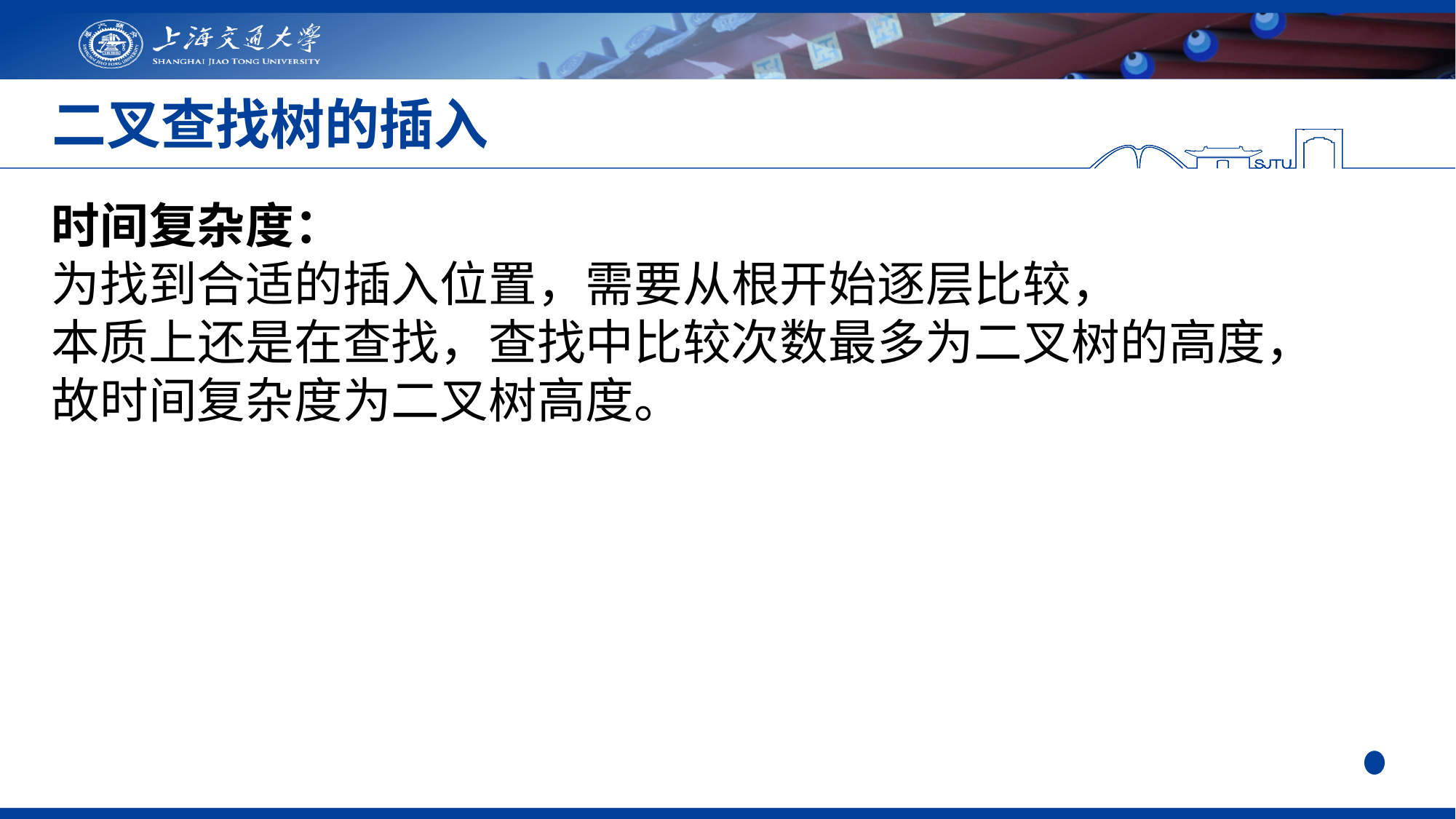

# 二叉查找树的插入
时间复杂度：
为找到合适的插入位置，需要从根开始逐层比较，
本质上还是在查找，查找中比较次数最多为二叉树的高度，故时间复杂度为二叉树高度。